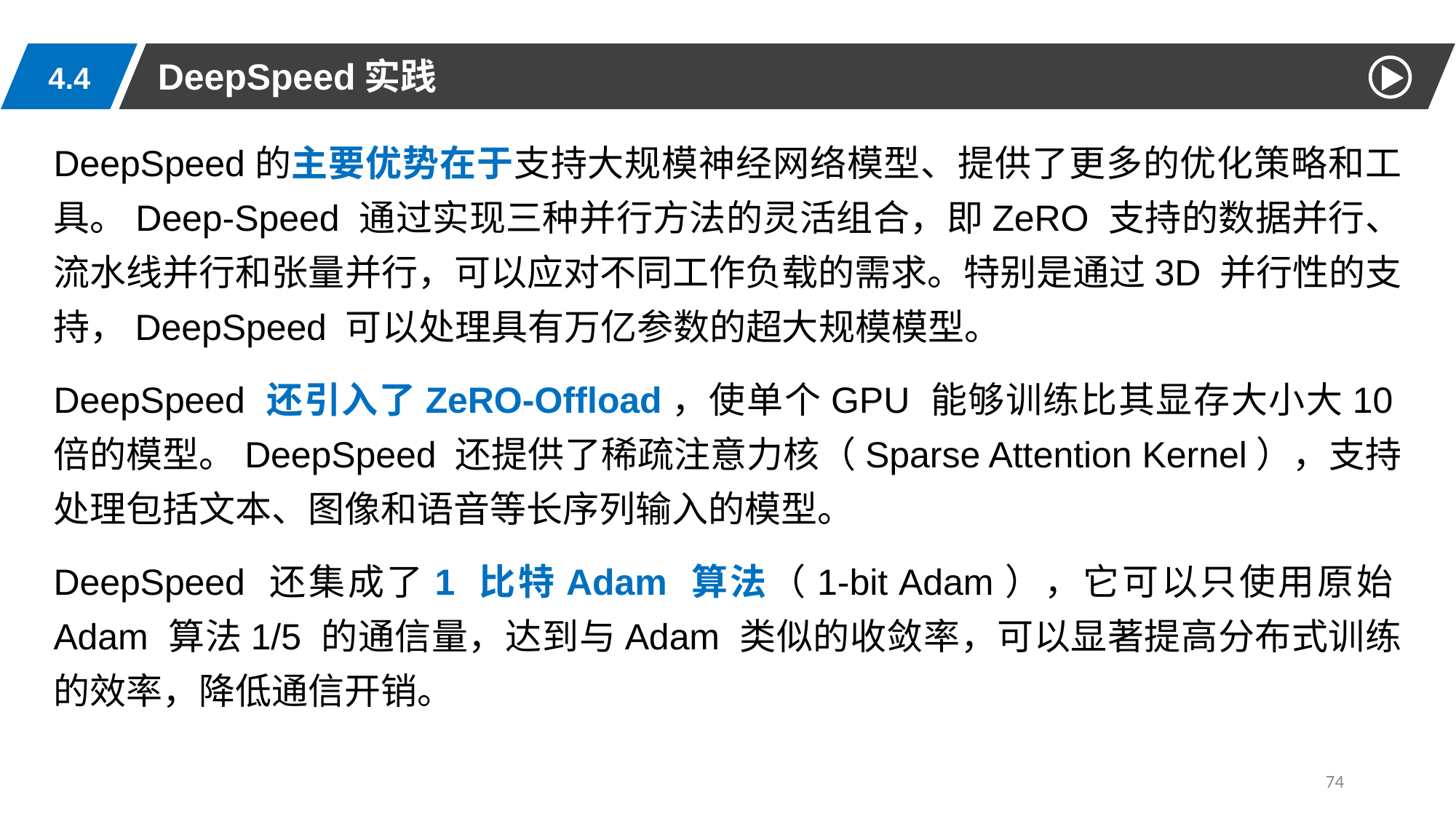

DeepSpeed实践
4.4

DeepSpeed的主要优势在于支持大规模神经网络模型、提供了更多的优化策略和工具。Deep-Speed 通过实现三种并行方法的灵活组合，即ZeRO 支持的数据并行、流水线并行和张量并行，可以应对不同工作负载的需求。特别是通过3D 并行性的支持，DeepSpeed 可以处理具有万亿参数的超大规模模型。
DeepSpeed 还引入了ZeRO-Offload，使单个GPU 能够训练比其显存大小大10倍的模型。DeepSpeed 还提供了稀疏注意力核（Sparse Attention Kernel），支持处理包括文本、图像和语音等长序列输入的模型。
DeepSpeed 还集成了1 比特Adam 算法（1-bit Adam），它可以只使用原始Adam 算法1/5 的通信量，达到与Adam 类似的收敛率，可以显著提高分布式训练的效率，降低通信开销。
74